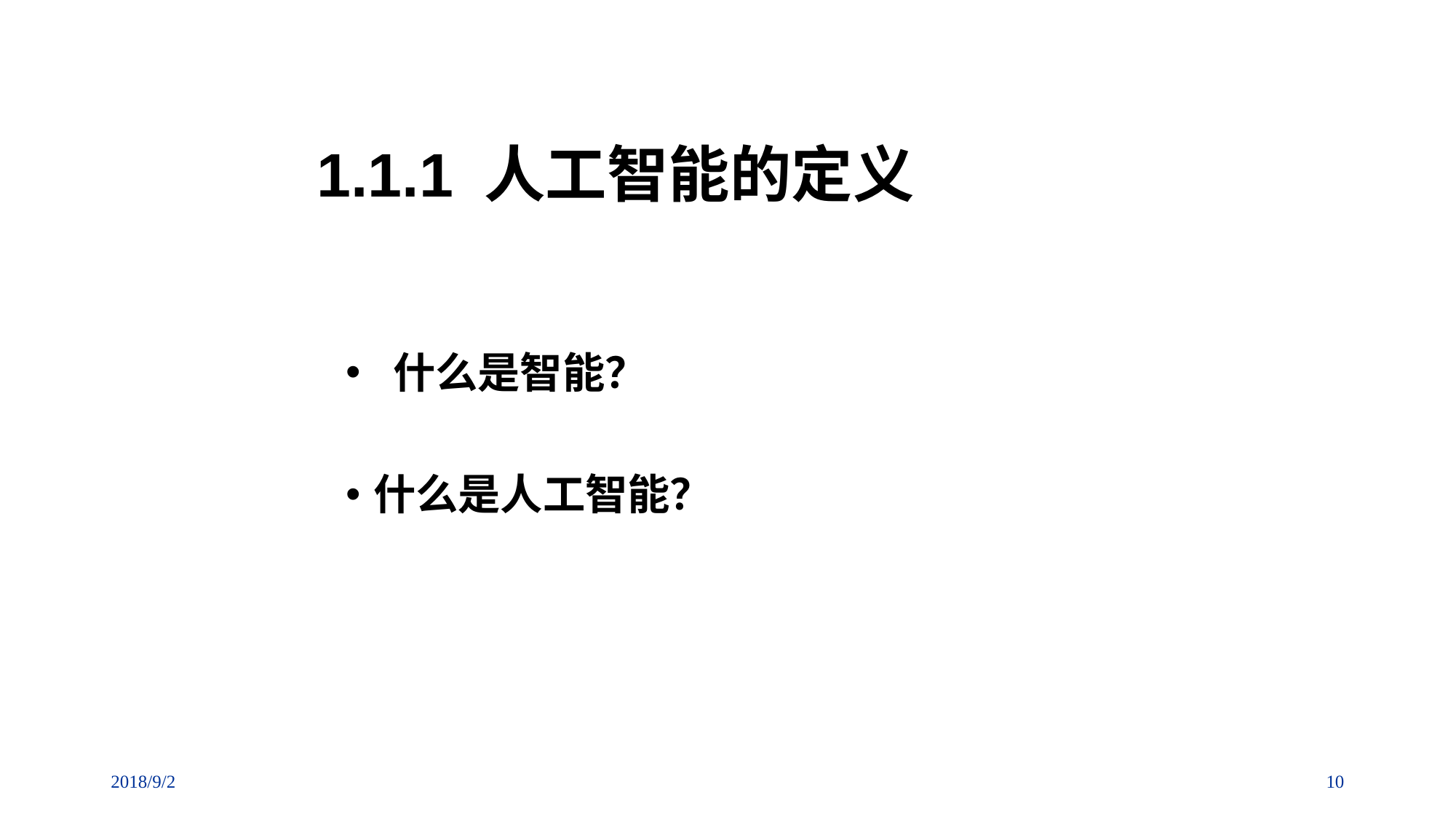

# 1.1.1 人工智能的定义
 什么是智能？

什么是人工智能？
10
2018/9/2